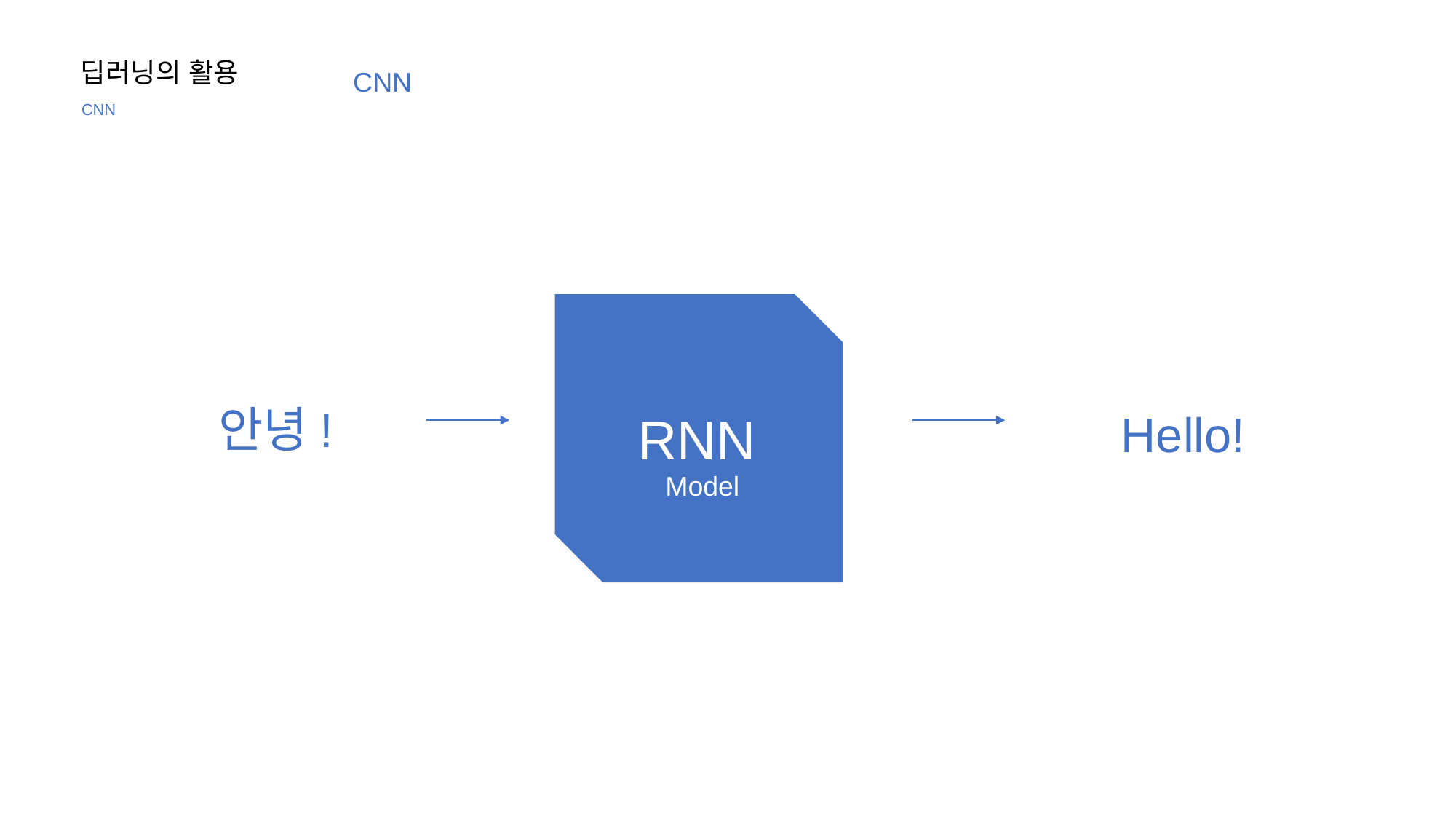

딥러닝의 활용
CNN
CNN

안녕!
Hello!
RNN
Model